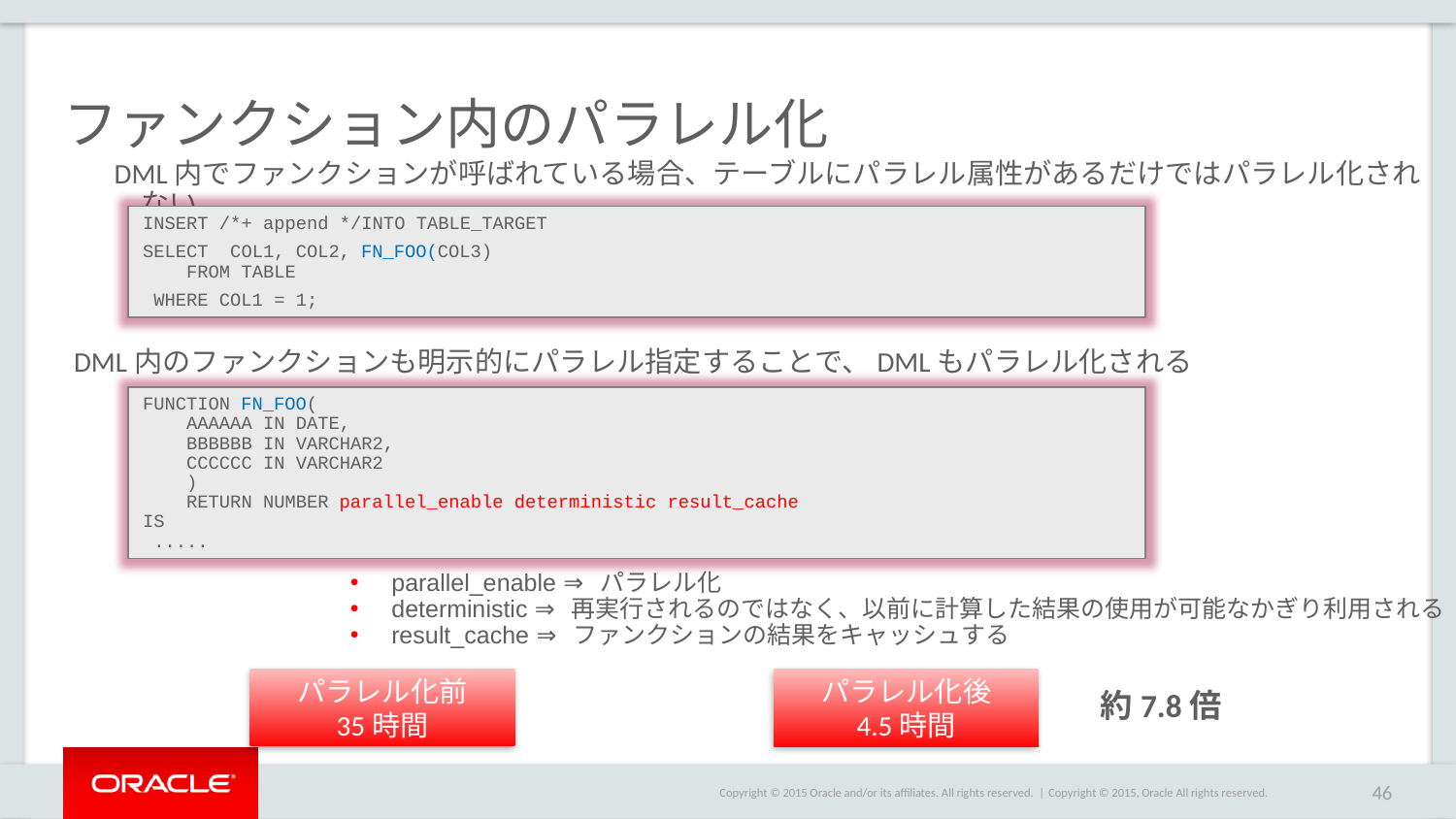

# ファンクション内のパラレル化
DML内でファンクションが呼ばれている場合、テーブルにパラレル属性があるだけではパラレル化されない
INSERT /*+ append */INTO TABLE_TARGET
SELECT  COL1, COL2, FN_FOO(COL3)
    FROM TABLE
 WHERE COL1 = 1;
DML内のファンクションも明示的にパラレル指定することで、DMLもパラレル化される
FUNCTION FN_FOO(
    AAAAAA IN DATE,
    BBBBBB IN VARCHAR2,
    CCCCCC IN VARCHAR2
    )
    RETURN NUMBER parallel_enable deterministic result_cache
IS
 .....
 parallel_enable ⇒ パラレル化
 deterministic ⇒ 再実行されるのではなく、以前に計算した結果の使用が可能なかぎり利用される
 result_cache ⇒ ファンクションの結果をキャッシュする
パラレル化前
35時間
パラレル化後
4.5時間
約7.8倍
Copyright © 2015, Oracle All rights reserved.
46